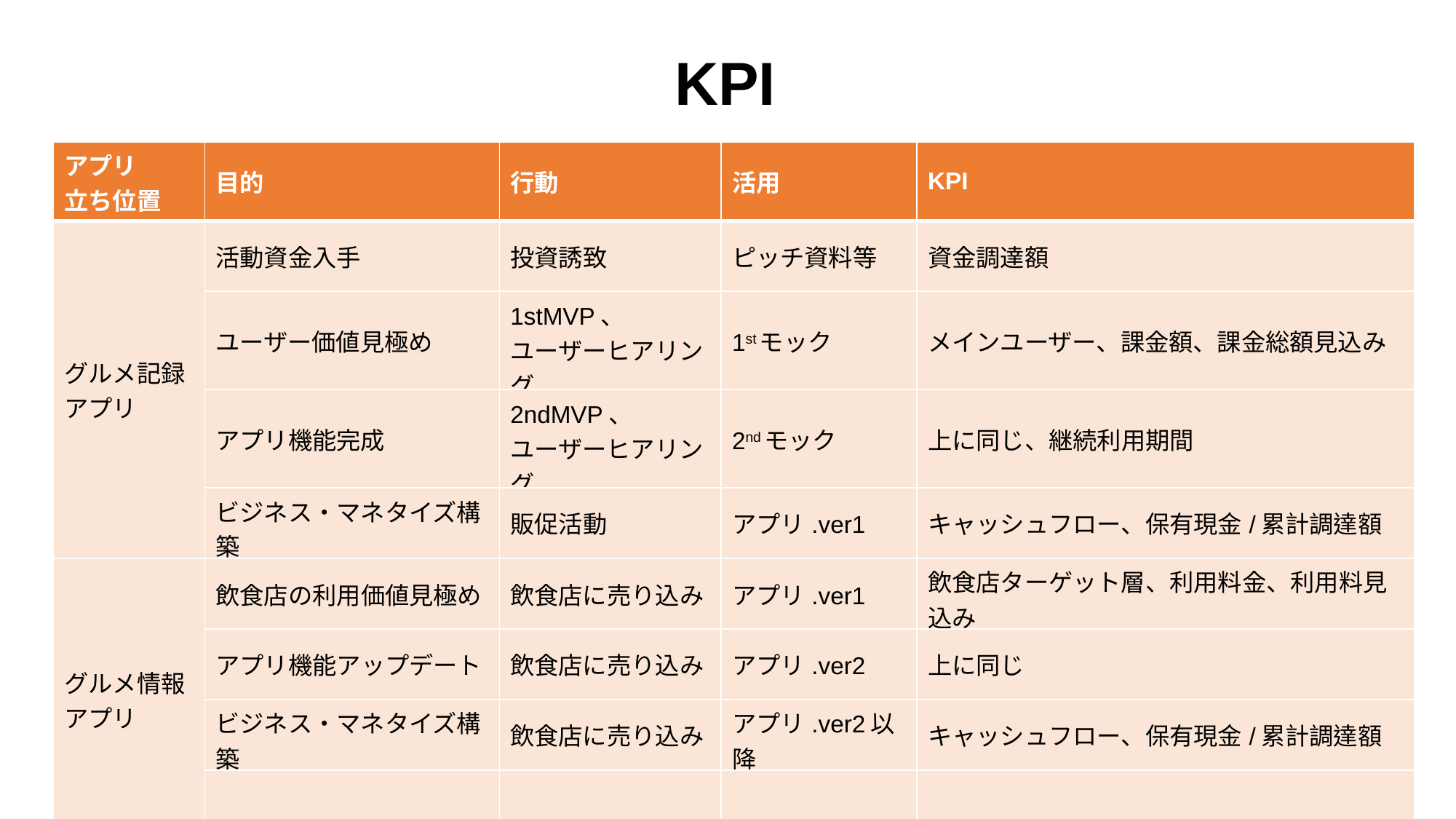

KPI
| アプリ 立ち位置 | 目的 | 行動 | 活用 | KPI |
| --- | --- | --- | --- | --- |
| グルメ記録 アプリ | 活動資金入手 | 投資誘致 | ピッチ資料等 | 資金調達額 |
|  | ユーザー価値見極め | 1stMVP、 ユーザーヒアリング | 1stモック | メインユーザー、課金額、課金総額見込み |
|  | アプリ機能完成 | 2ndMVP、 ユーザーヒアリング | 2ndモック | 上に同じ、継続利用期間 |
|  | ビジネス・マネタイズ構築 | 販促活動 | アプリ.ver1 | キャッシュフロー、保有現金/累計調達額 |
| グルメ情報 アプリ | 飲食店の利用価値見極め | 飲食店に売り込み | アプリ.ver1 | 飲食店ターゲット層、利用料金、利用料見込み |
|  | アプリ機能アップデート | 飲食店に売り込み | アプリ.ver2 | 上に同じ |
|  | ビジネス・マネタイズ構築 | 飲食店に売り込み | アプリ.ver2以降 | キャッシュフロー、保有現金/累計調達額 |
|  |  |  |  |  |